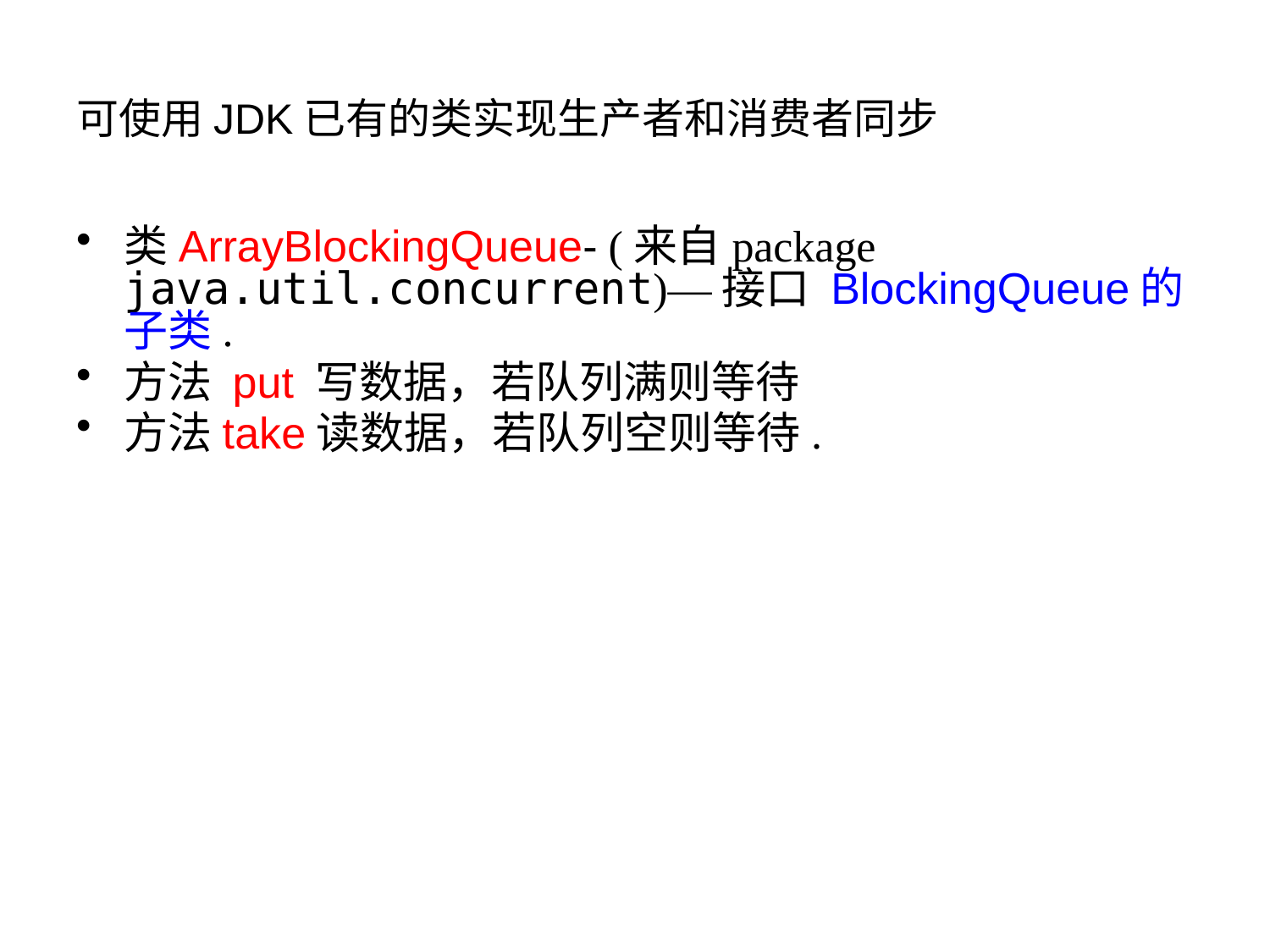

# 可使用JDK已有的类实现生产者和消费者同步
类ArrayBlockingQueue- (来自package java.util.concurrent)—接口 BlockingQueue的子类.
方法 put 写数据，若队列满则等待
方法take读数据，若队列空则等待.